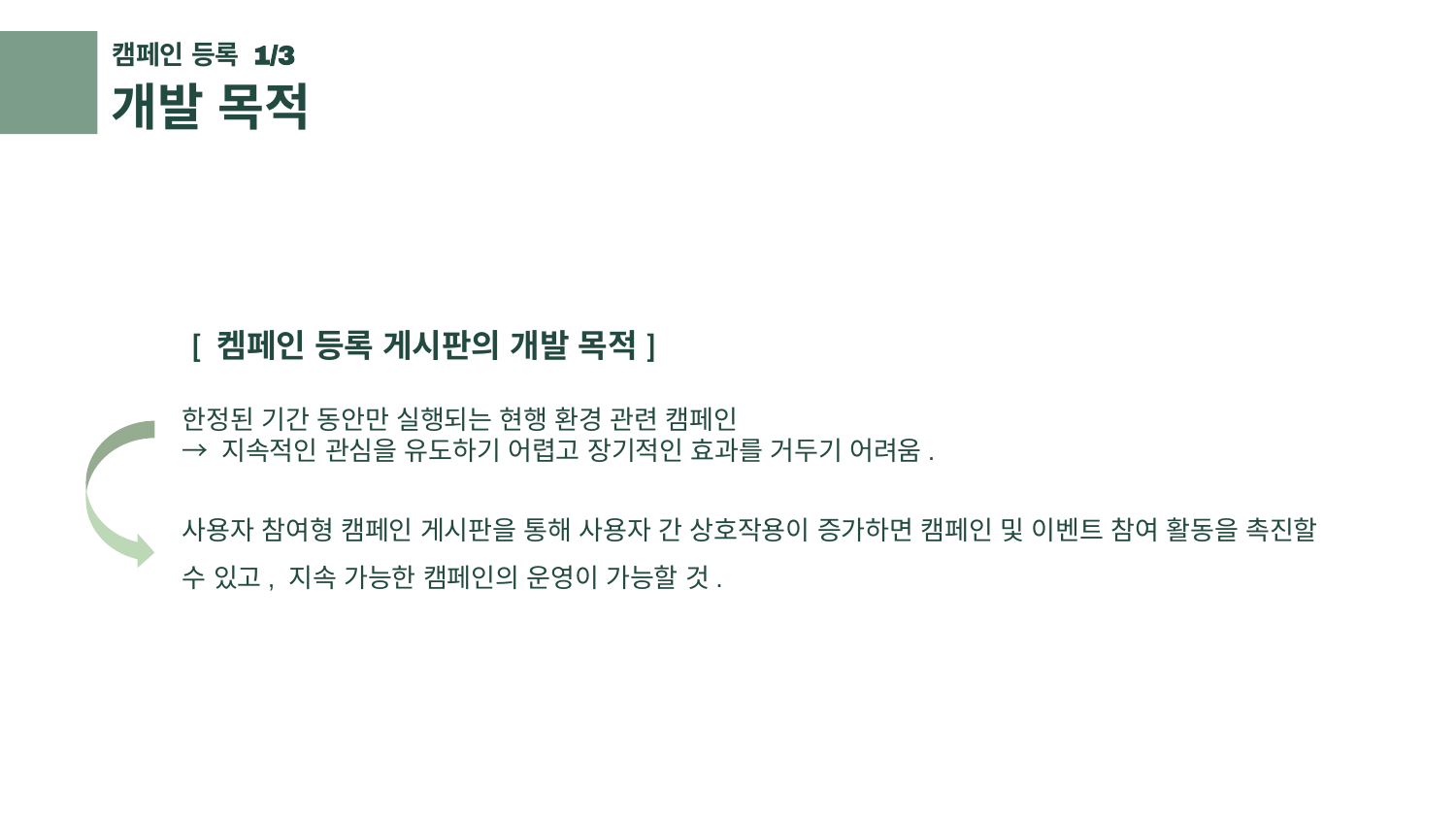

캠페인 등록 1/3

# 개발 목적
[ 켐페인 등록 게시판의 개발 목적]
한정된 기간 동안만 실행되는 현행 환경 관련 캠페인
→ 지속적인 관심을 유도하기 어렵고 장기적인 효과를 거두기 어려움.

사용자 참여형 캠페인 게시판을 통해 사용자 간 상호작용이 증가하면 캠페인 및 이벤트 참여 활동을 촉진할 수 있고, 지속 가능한 캠페인의 운영이 가능할 것.